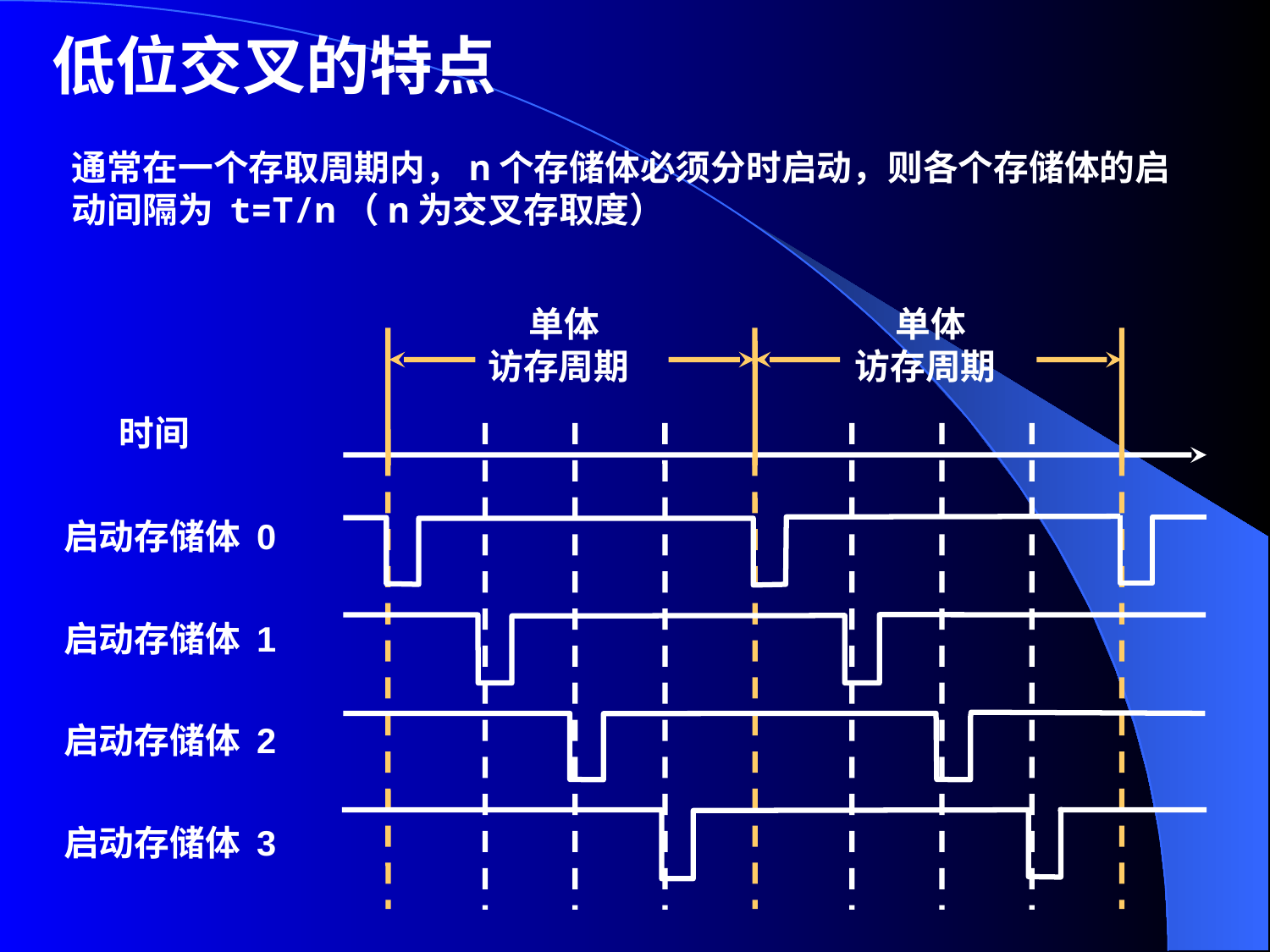

低位交叉的特点
通常在一个存取周期内，n个存储体必须分时启动，则各个存储体的启动间隔为 t=T/n（n为交叉存取度）
    单体
访存周期
    单体
访存周期

时间

启动存储体 0

启动存储体 1

启动存储体 2

启动存储体 3